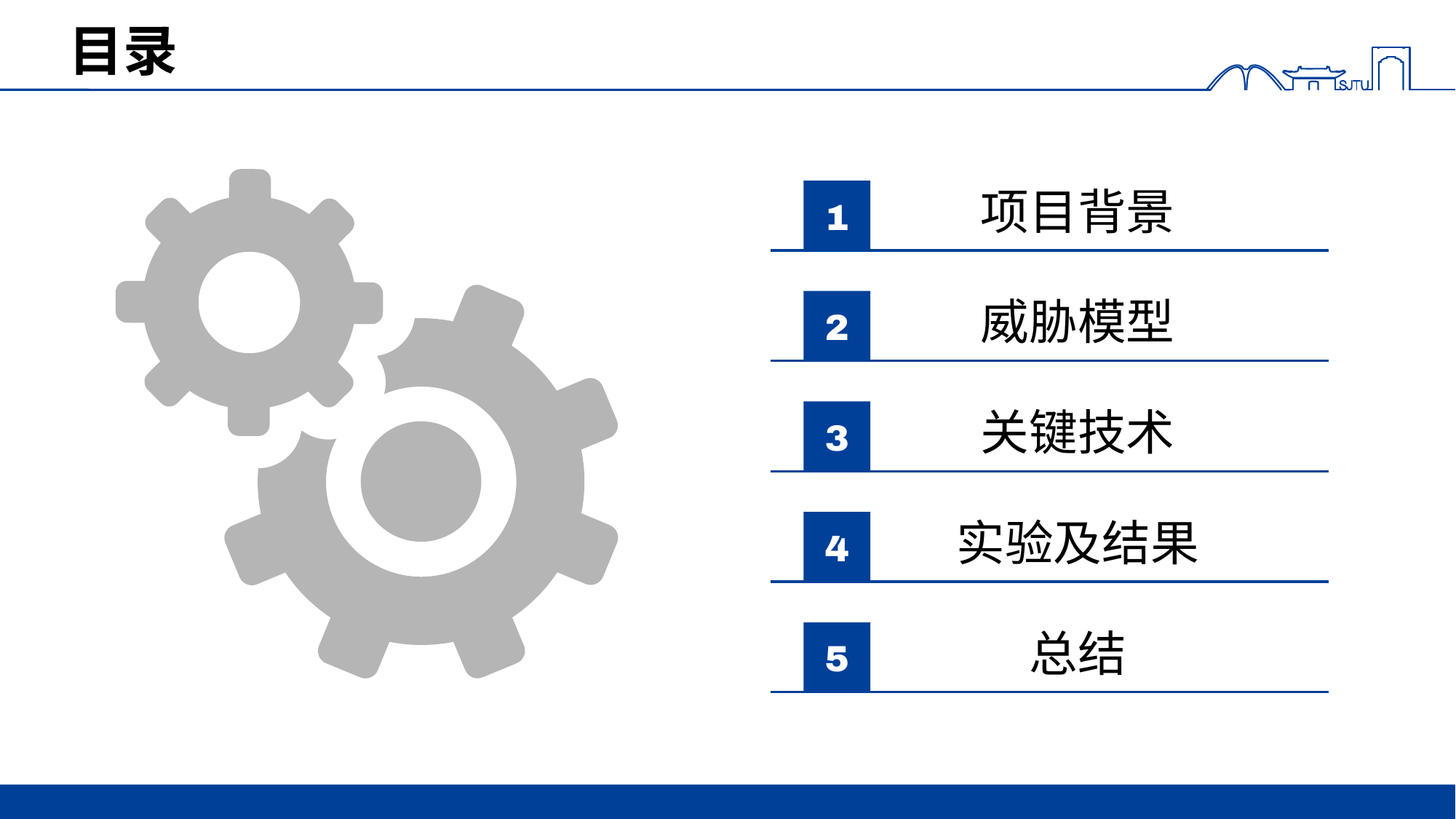

# 目录

项目背景
1
威胁模型
2
关键技术
3
实验及结果
4
总结
5
2